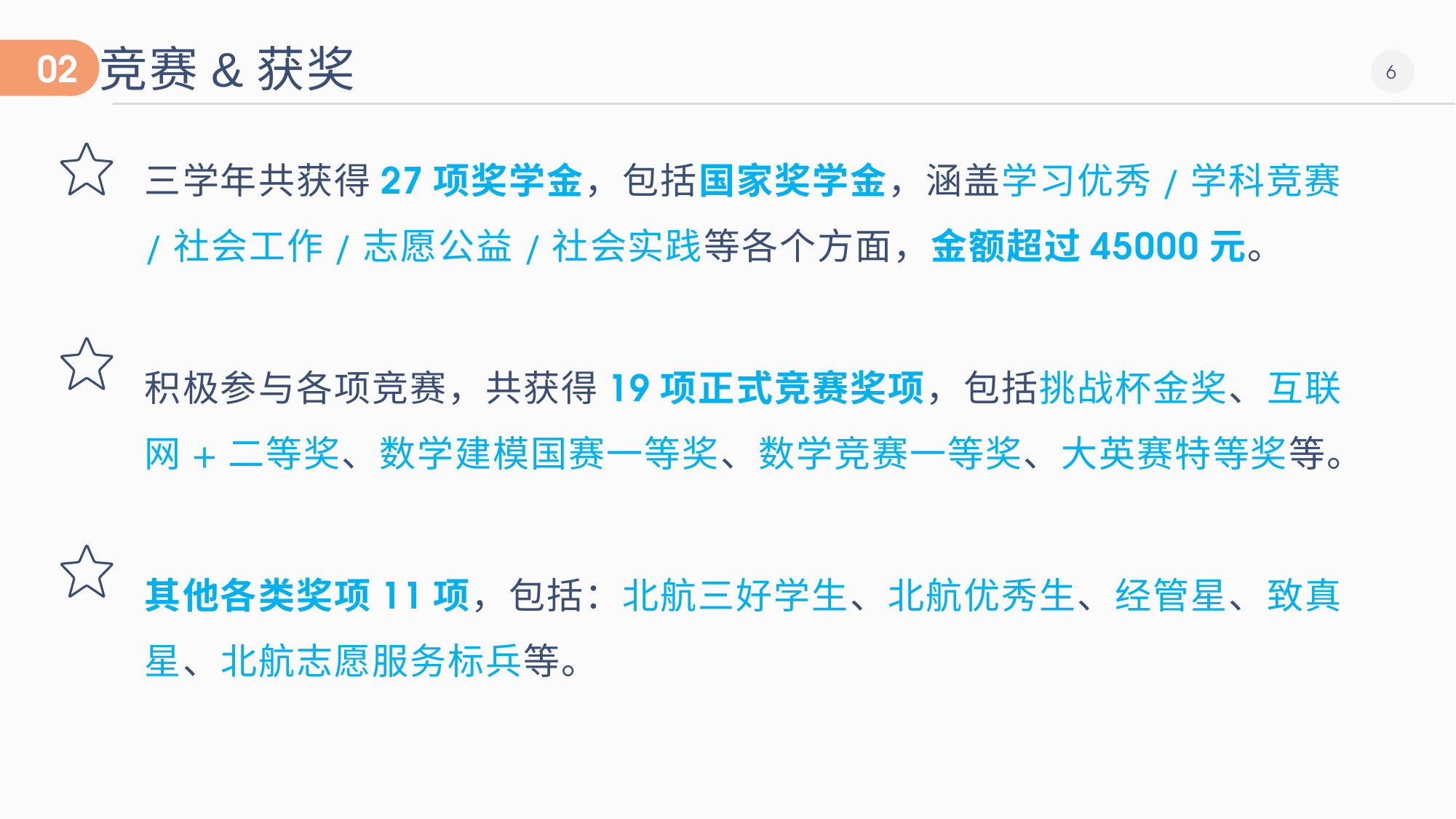

竞赛&获奖

02
三学年共获得27项奖学金，包括国家奖学金，涵盖学习优秀/学科竞赛/社会工作/志愿公益/社会实践等各个方面，金额超过45000元。

积极参与各项竞赛，共获得19项正式竞赛奖项，包括挑战杯金奖、互联网+二等奖、数学建模国赛一等奖、数学竞赛一等奖、大英赛特等奖等。

其他各类奖项11项，包括：北航三好学生、北航优秀生、经管星、致真星、北航志愿服务标兵等。